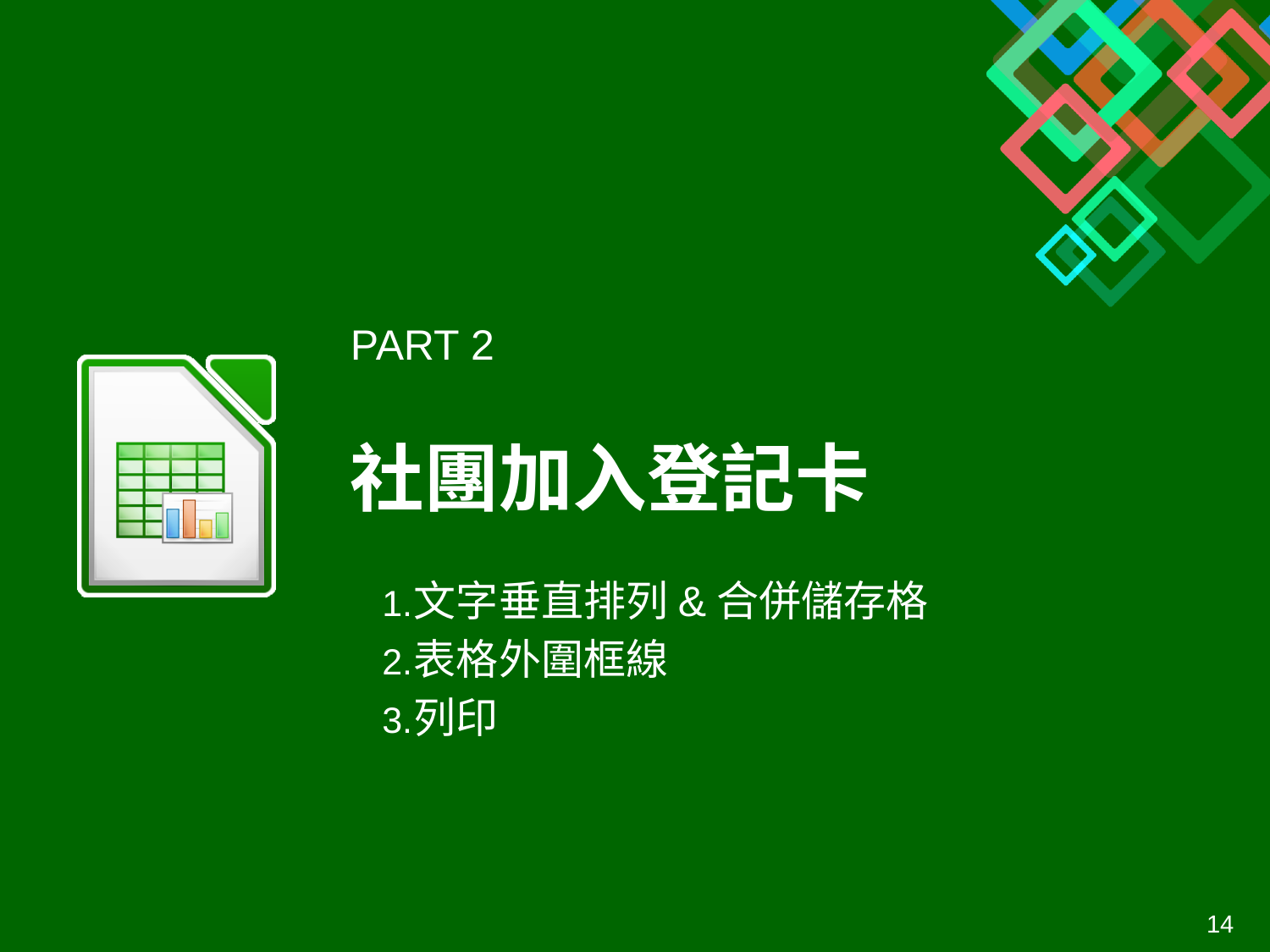

PART 2
# 社團加入登記卡
文字垂直排列&合併儲存格
表格外圍框線
列印
14